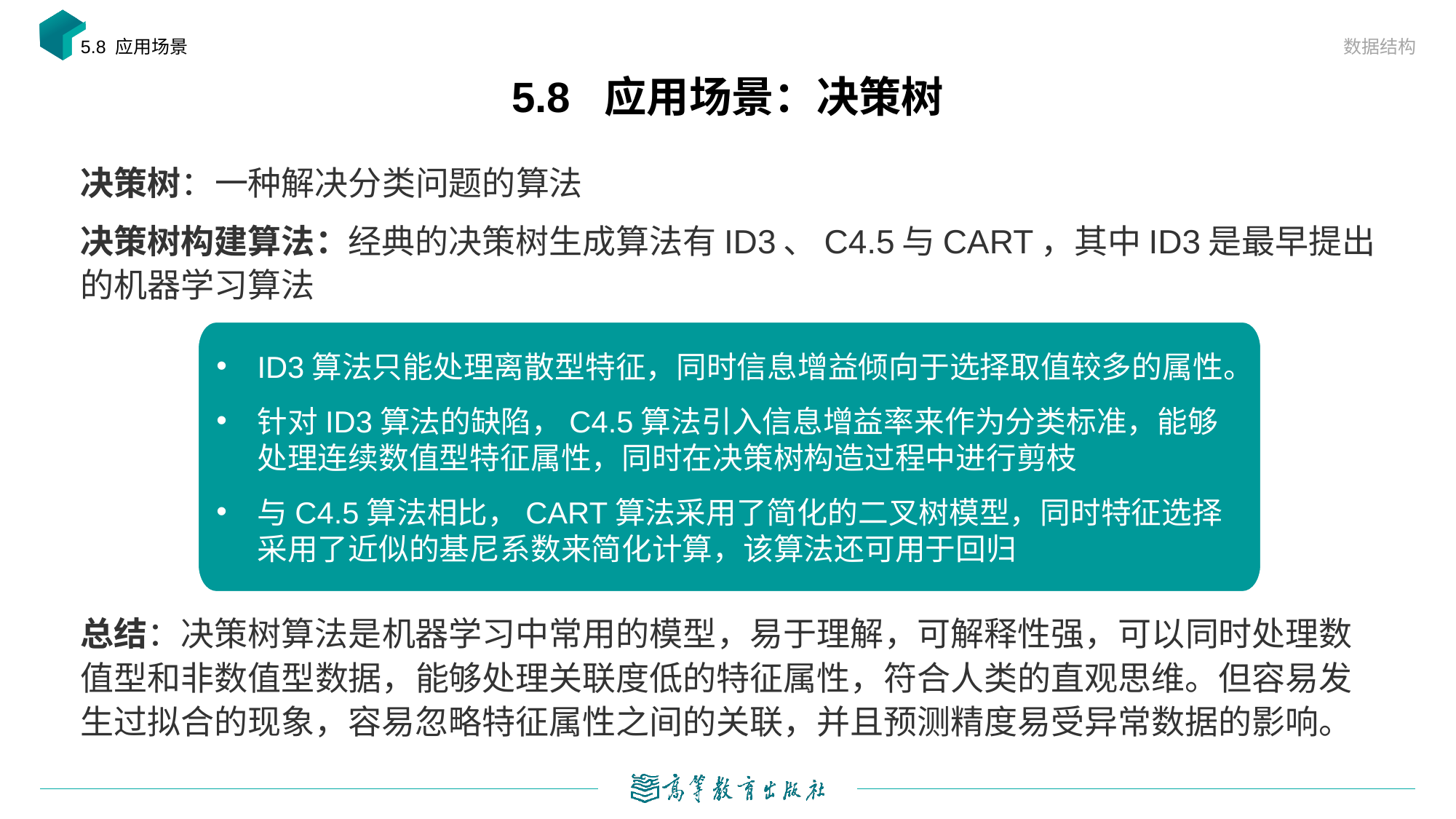

数据结构
5.8 应用场景
# 5.8  应用场景：决策树
决策树：一种解决分类问题的算法
决策树构建算法：经典的决策树生成算法有ID3、C4.5与CART，其中ID3是最早提出的机器学习算法

总结：决策树算法是机器学习中常用的模型，易于理解，可解释性强，可以同时处理数值型和非数值型数据，能够处理关联度低的特征属性，符合人类的直观思维。但容易发生过拟合的现象，容易忽略特征属性之间的关联，并且预测精度易受异常数据的影响。
ID3算法只能处理离散型特征，同时信息增益倾向于选择取值较多的属性。
针对ID3算法的缺陷，C4.5算法引入信息增益率来作为分类标准，能够处理连续数值型特征属性，同时在决策树构造过程中进行剪枝
与C4.5算法相比，CART算法采用了简化的二叉树模型，同时特征选择采用了近似的基尼系数来简化计算，该算法还可用于回归